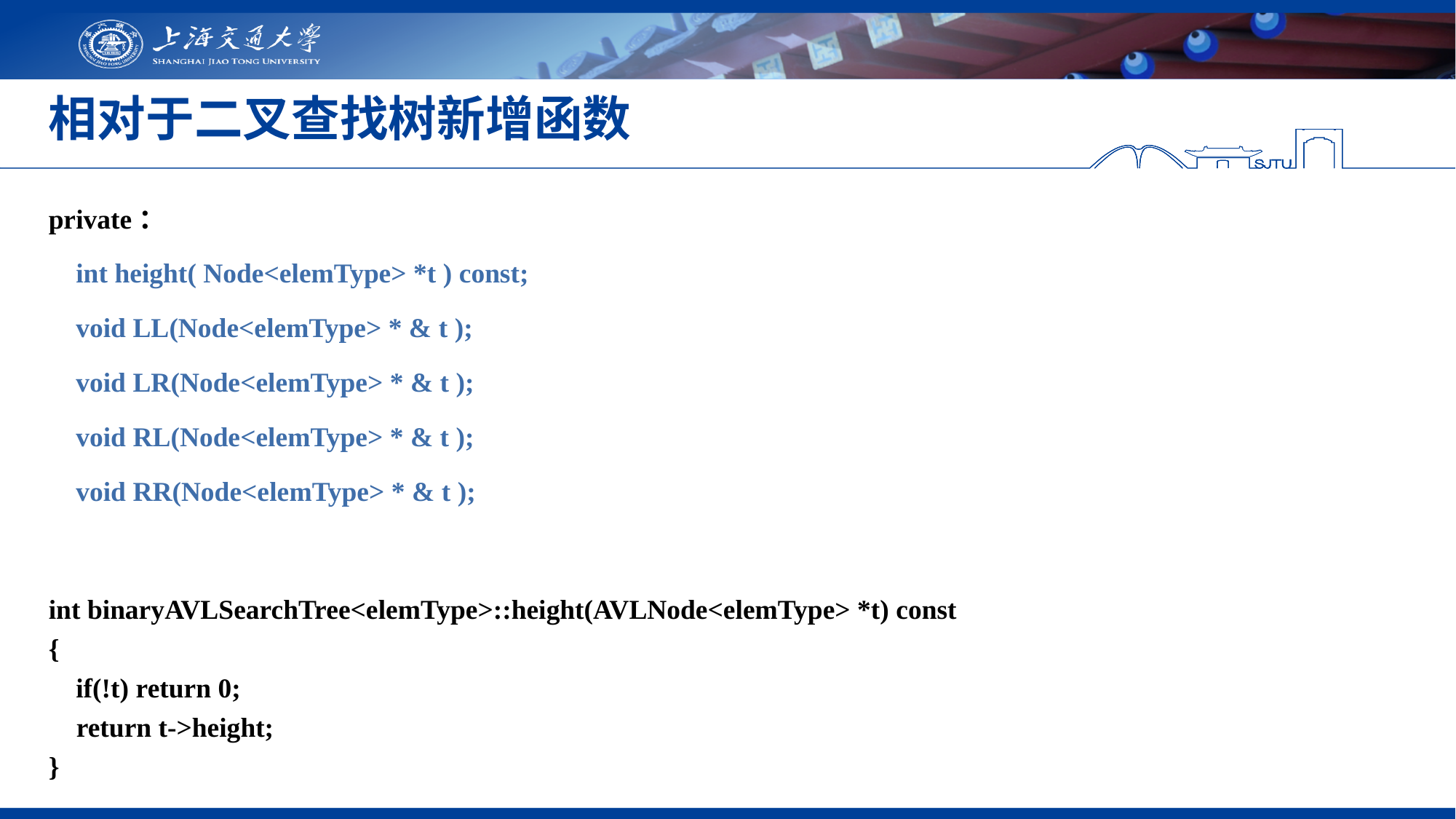

# 相对于二叉查找树新增函数
private：
	int height( Node<elemType> *t ) const;
	void LL(Node<elemType> * & t );
	void LR(Node<elemType> * & t );
	void RL(Node<elemType> * & t );
	void RR(Node<elemType> * & t );

int binaryAVLSearchTree<elemType>::height(AVLNode<elemType> *t) const
{
	if(!t) return 0;
    return t->height;
}